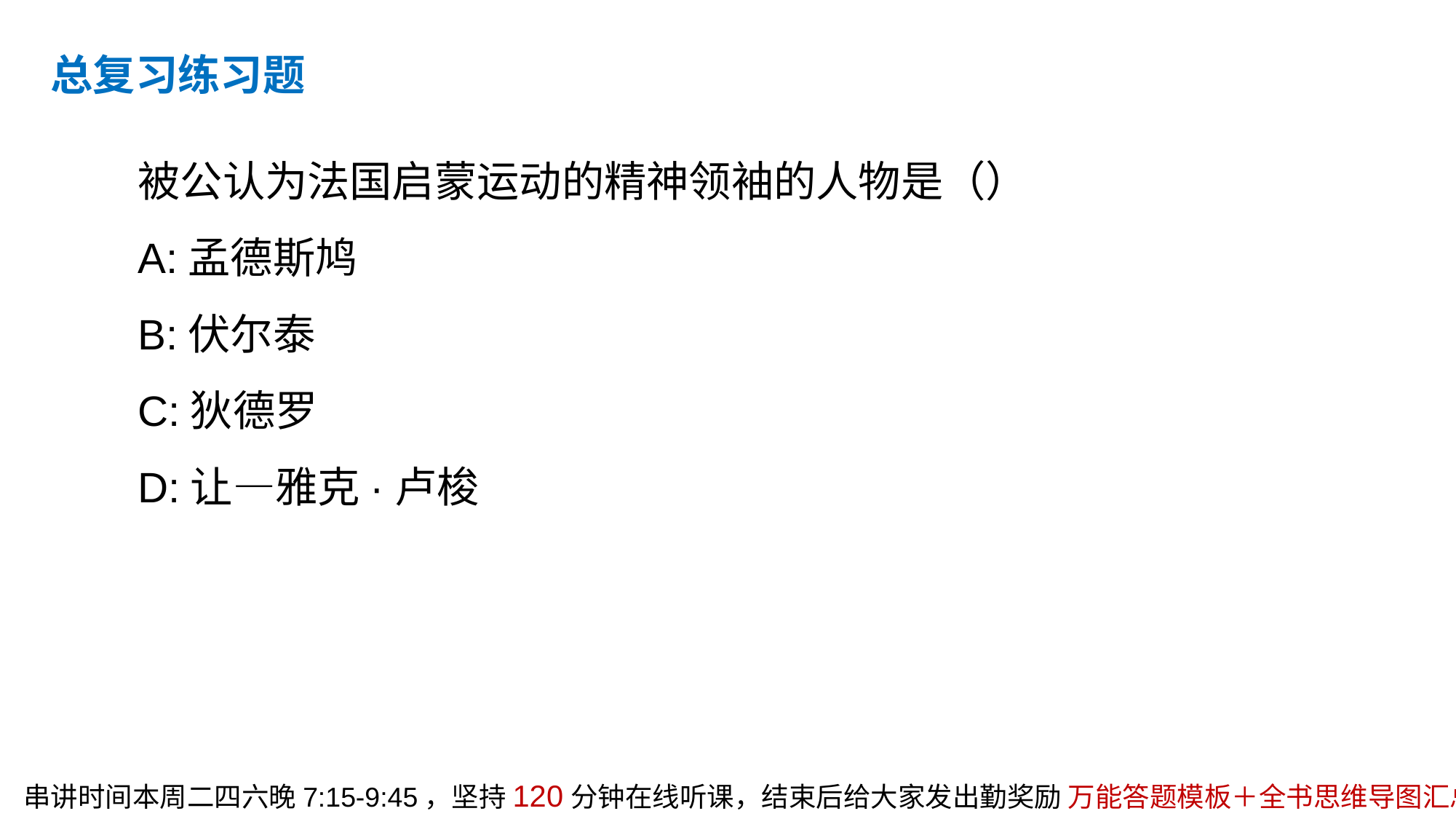

总复习练习题
被公认为法国启蒙运动的精神领袖的人物是（）
A:孟德斯鸠
B:伏尔泰
C:狄德罗
D:让—雅克·卢梭